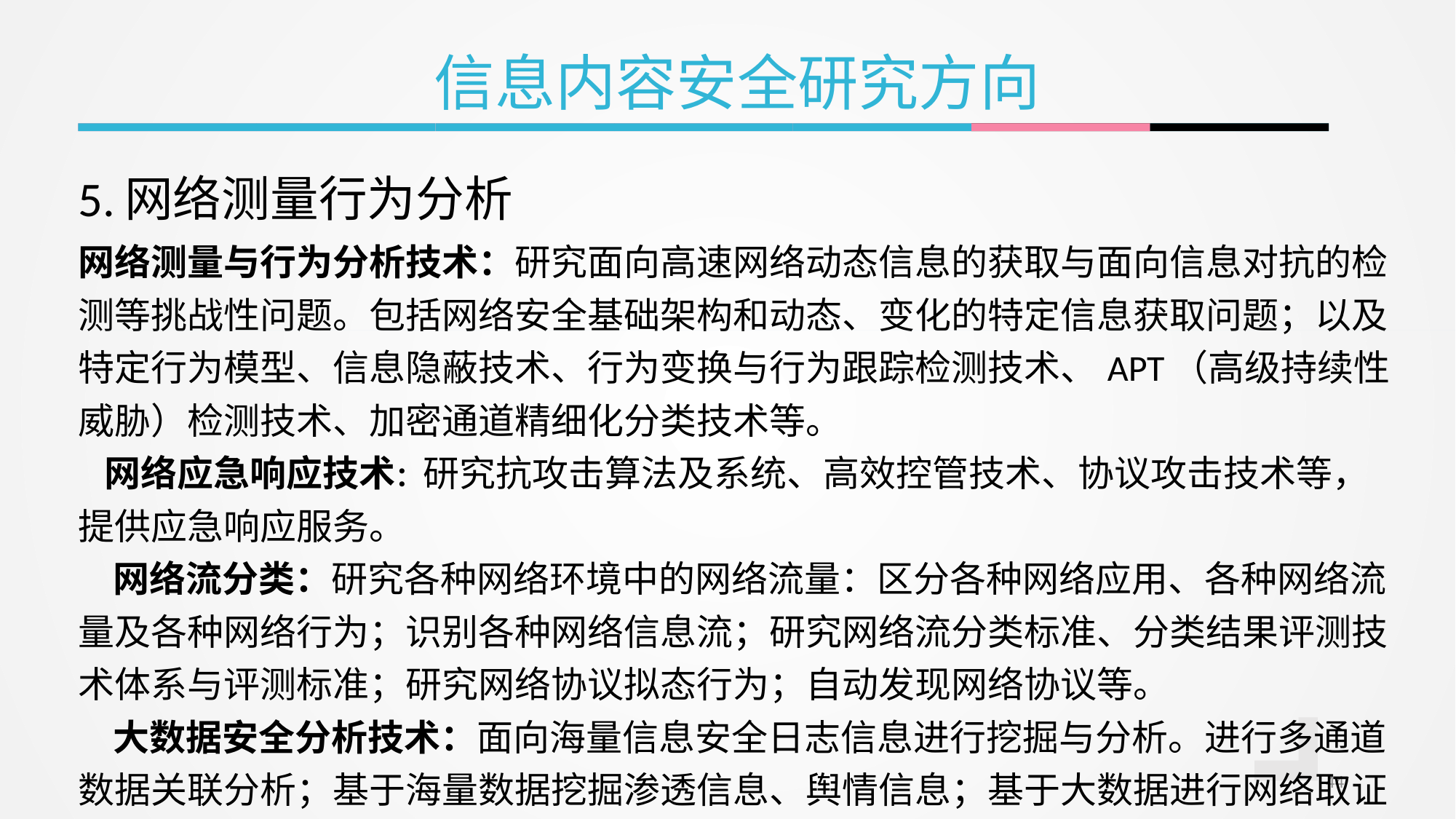

信息内容安全研究方向

| 5.网络测量行为分析 |
| --- |
| 网络测量与行为分析技术：研究面向高速网络动态信息的获取与面向信息对抗的检测等挑战性问题。包括网络安全基础架构和动态、变化的特定信息获取问题；以及特定行为模型、信息隐蔽技术、行为变换与行为跟踪检测技术、APT（高级持续性威胁）检测技术、加密通道精细化分类技术等。    网络应急响应技术：研究抗攻击算法及系统、高效控管技术、协议攻击技术等，提供应急响应服务。    网络流分类：研究各种网络环境中的网络流量：区分各种网络应用、各种网络流量及各种网络行为；识别各种网络信息流；研究网络流分类标准、分类结果评测技术体系与评测标准；研究网络协议拟态行为；自动发现网络协议等。    大数据安全分析技术：面向海量信息安全日志信息进行挖掘与分析。进行多通道数据关联分析；基于海量数据挖掘渗透信息、舆情信息；基于大数据进行网络取证技术研究；基于海量数据进行信息对抗态势评估等。 |
| --- |

44